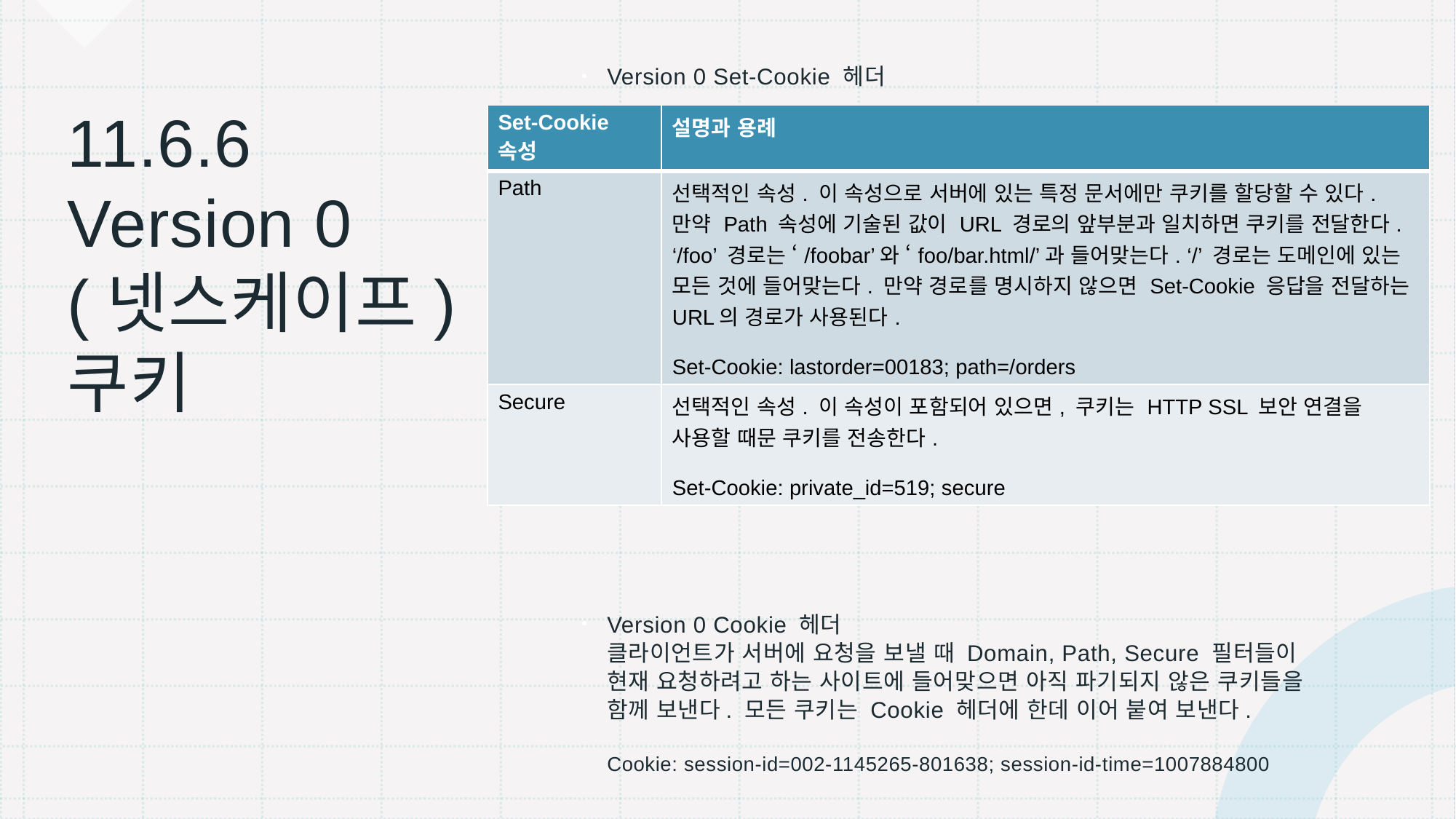

Version 0 Set-Cookie 헤더

Version 0 Cookie 헤더
클라이언트가 서버에 요청을 보낼 때 Domain, Path, Secure 필터들이 현재 요청하려고 하는 사이트에 들어맞으면 아직 파기되지 않은 쿠키들을 함께 보낸다. 모든 쿠키는 Cookie 헤더에 한데 이어 붙여 보낸다.
Cookie: session-id=002-1145265-801638; session-id-time=1007884800

# 11.6.6 Version 0 (넷스케이프) 쿠키
| Set-Cookie 속성 | 설명과 용례 |
| --- | --- |
| Path | 선택적인 속성. 이 속성으로 서버에 있는 특정 문서에만 쿠키를 할당할 수 있다. 만약 Path 속성에 기술된 값이 URL 경로의 앞부분과 일치하면 쿠키를 전달한다. ‘/foo’ 경로는 ‘/foobar’와 ‘foo/bar.html/’과 들어맞는다. ‘/’ 경로는 도메인에 있는 모든 것에 들어맞는다. 만약 경로를 명시하지 않으면 Set-Cookie 응답을 전달하는 URL의 경로가 사용된다. Set-Cookie: lastorder=00183; path=/orders |
| Secure | 선택적인 속성. 이 속성이 포함되어 있으면, 쿠키는 HTTP SSL 보안 연결을 사용할 때문 쿠키를 전송한다. Set-Cookie: private\_id=519; secure |